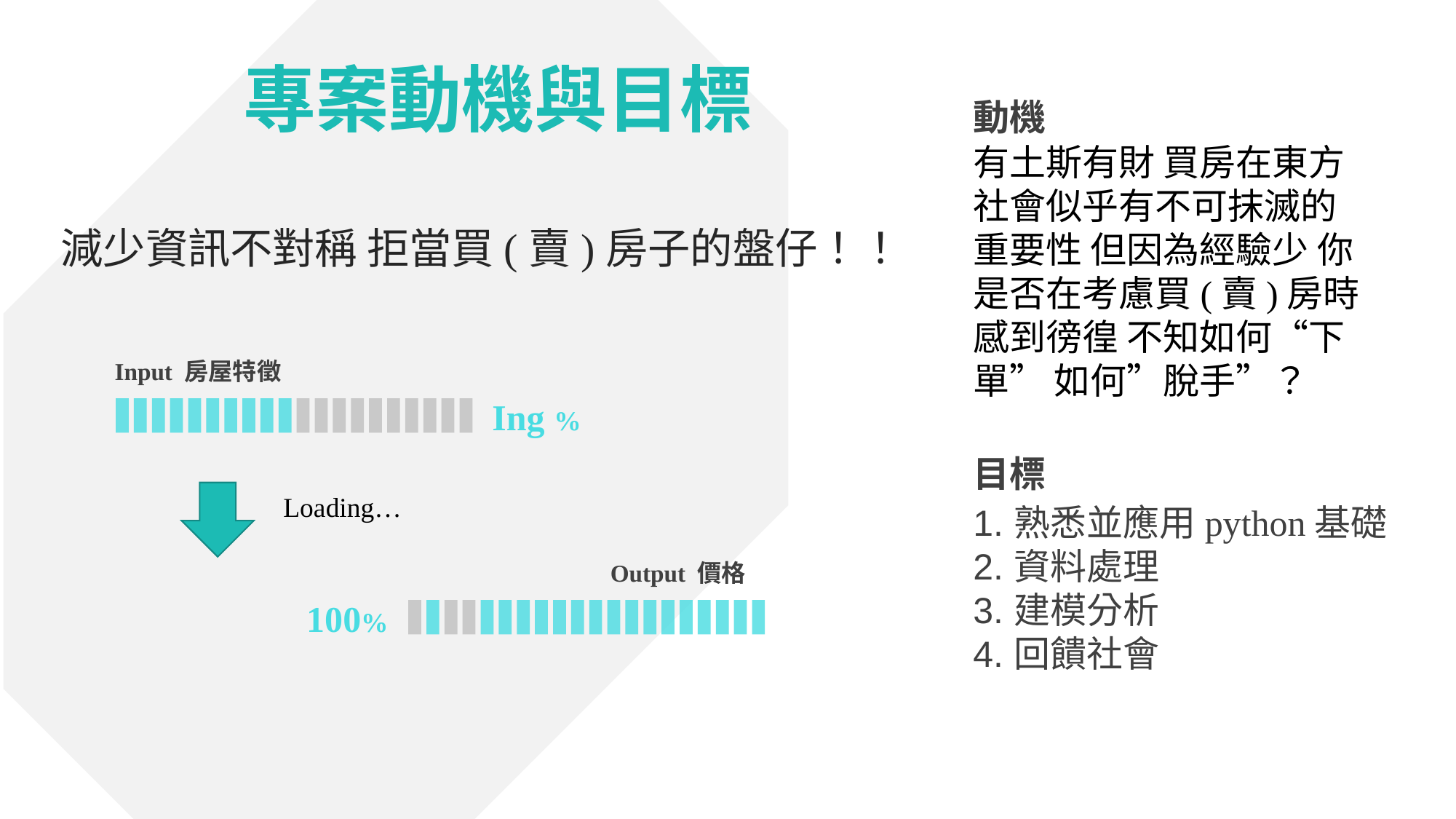

專案動機與目標
動機
有土斯有財 買房在東方社會似乎有不可抹滅的重要性 但因為經驗少 你是否在考慮買(賣)房時 感到徬徨 不知如何“下單” 如何”脫手”？
減少資訊不對稱 拒當買(賣)房子的盤仔！！
Input 房屋特徵
Ing %

目標
熟悉並應用python基礎
資料處理
建模分析
回饋社會

Loading…
Output 價格
100%